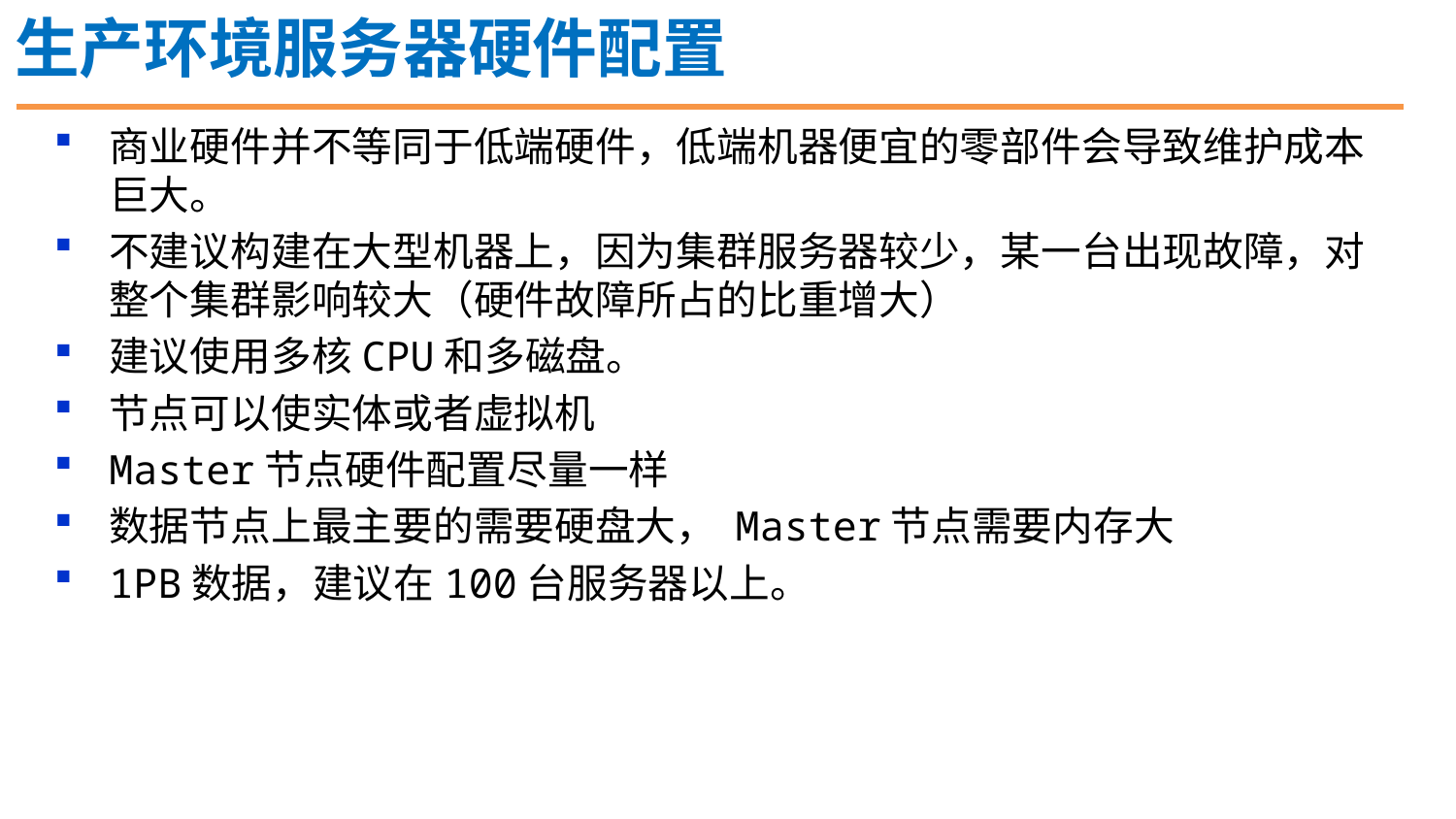

生产环境服务器硬件配置
商业硬件并不等同于低端硬件，低端机器便宜的零部件会导致维护成本巨大。
不建议构建在大型机器上，因为集群服务器较少，某一台出现故障，对整个集群影响较大（硬件故障所占的比重增大）
建议使用多核CPU和多磁盘。
节点可以使实体或者虚拟机
Master节点硬件配置尽量一样
数据节点上最主要的需要硬盘大， Master节点需要内存大
1PB数据，建议在100台服务器以上。